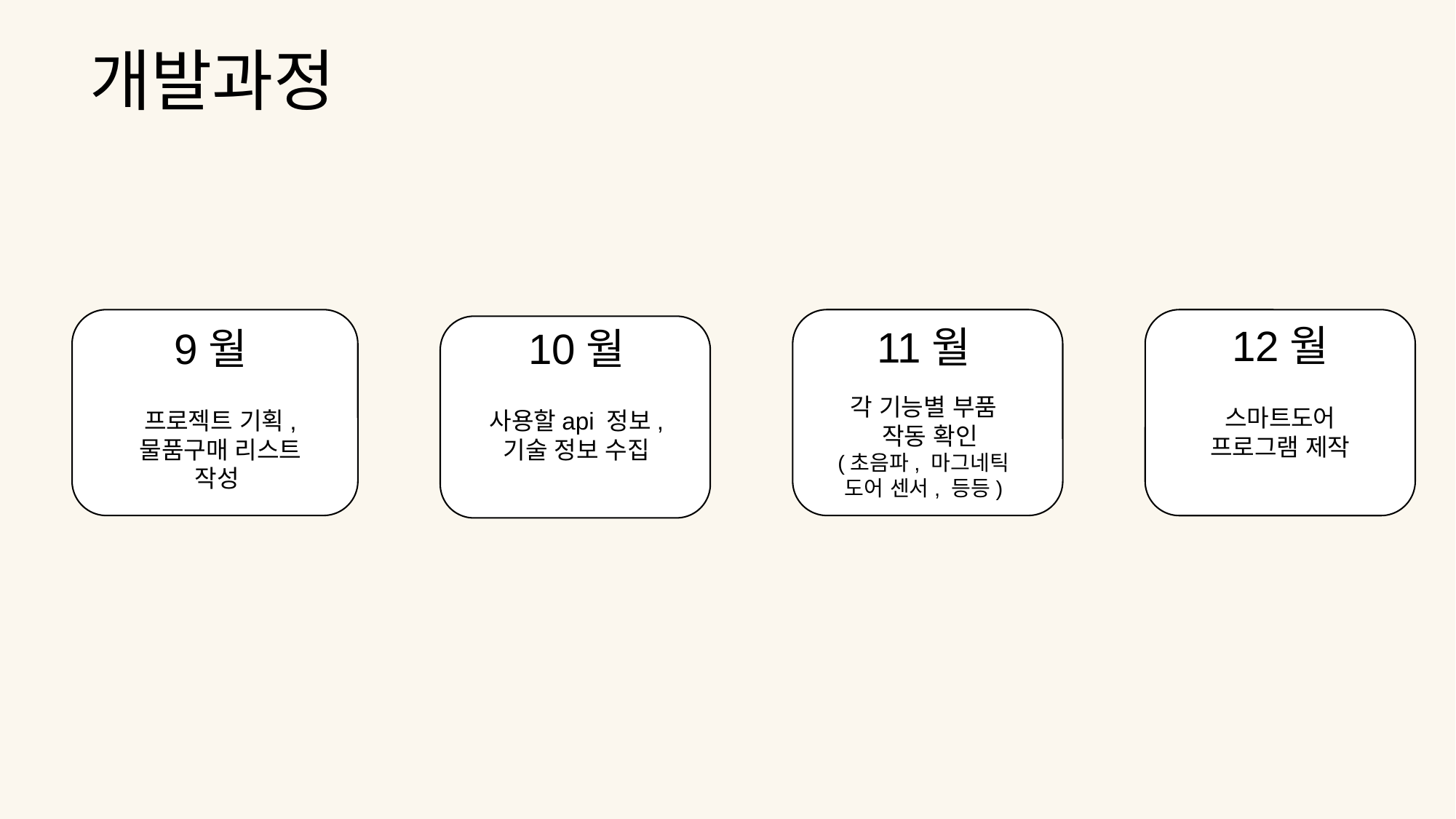

개발과정

9월

  프로젝트 기획,
  물품구매 리스트
 작성

11월

각 기능별 부품
 작동 확인
(초음파, 마그네틱 도어 센서, 등등)

12월

스마트도어
프로그램 제작

10월

사용할api 정보,
기술 정보 수집